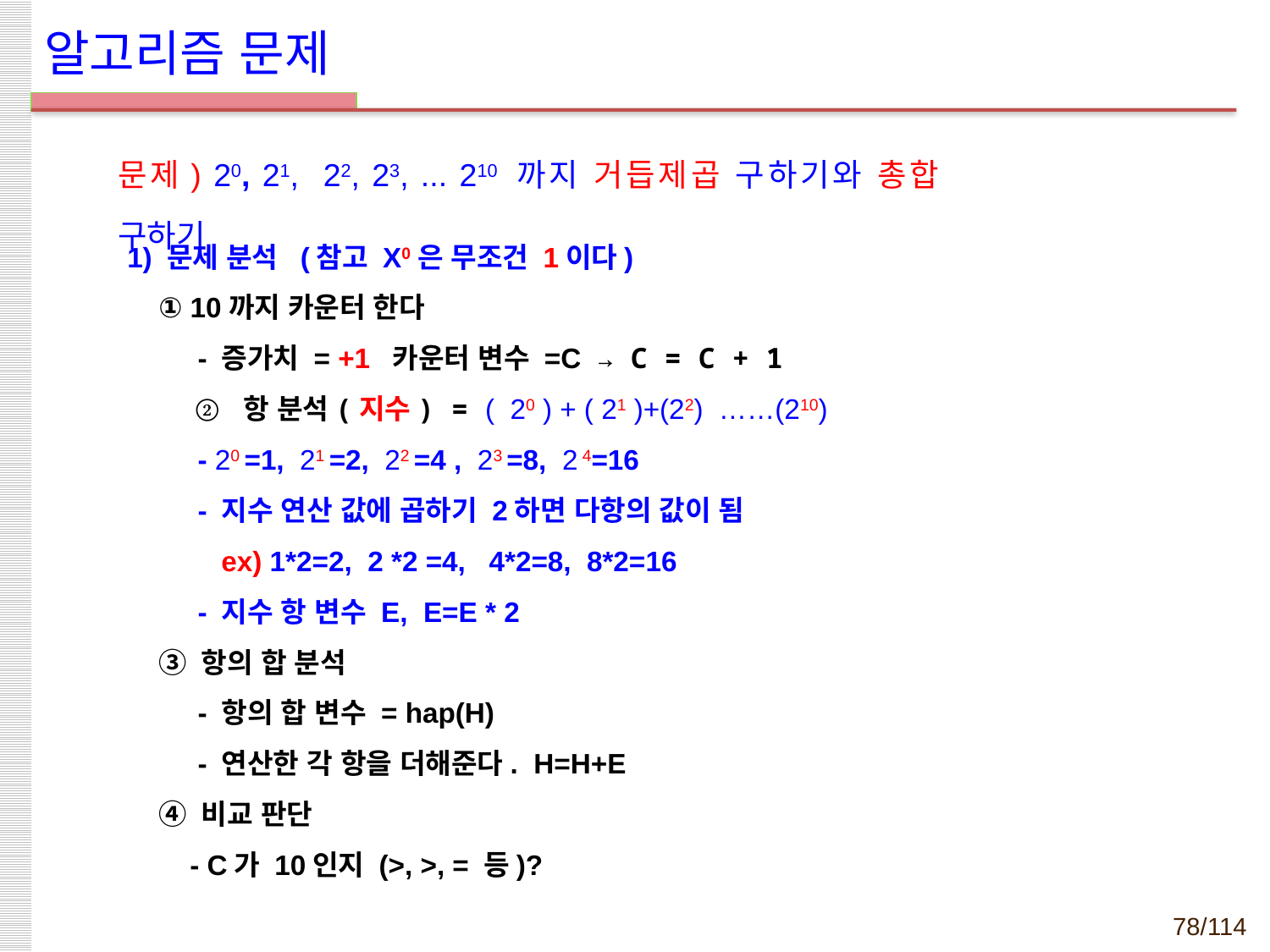

# 알고리즘 문제
문제) 20, 21,  22, 23, ... 210 까지 거듭제곱 구하기와 총합 구하기
1) 문제 분석  (참고 X0은 무조건 1이다)
    ① 10까지 카운터 한다
         - 증가치 = +1  카운터 변수 =C  → C = C + 1
    ② 항 분석(지수) = (  20 ) + ( 21 )+(22)  ……(210)
         - 20 =1,  21 =2,  22 =4 ,  23 =8,  2 4=16
         - 지수 연산 값에 곱하기 2하면 다항의 값이 됨
            ex) 1*2=2,  2 *2 =4,   4*2=8,  8*2=16
         - 지수 항 변수 E,  E=E * 2
    ③ 항의 합 분석
         - 항의 합 변수 = hap(H)
         - 연산한 각 항을 더해준다.  H=H+E
    ④ 비교 판단
        - C가 10인지 (>, >, = 등)?